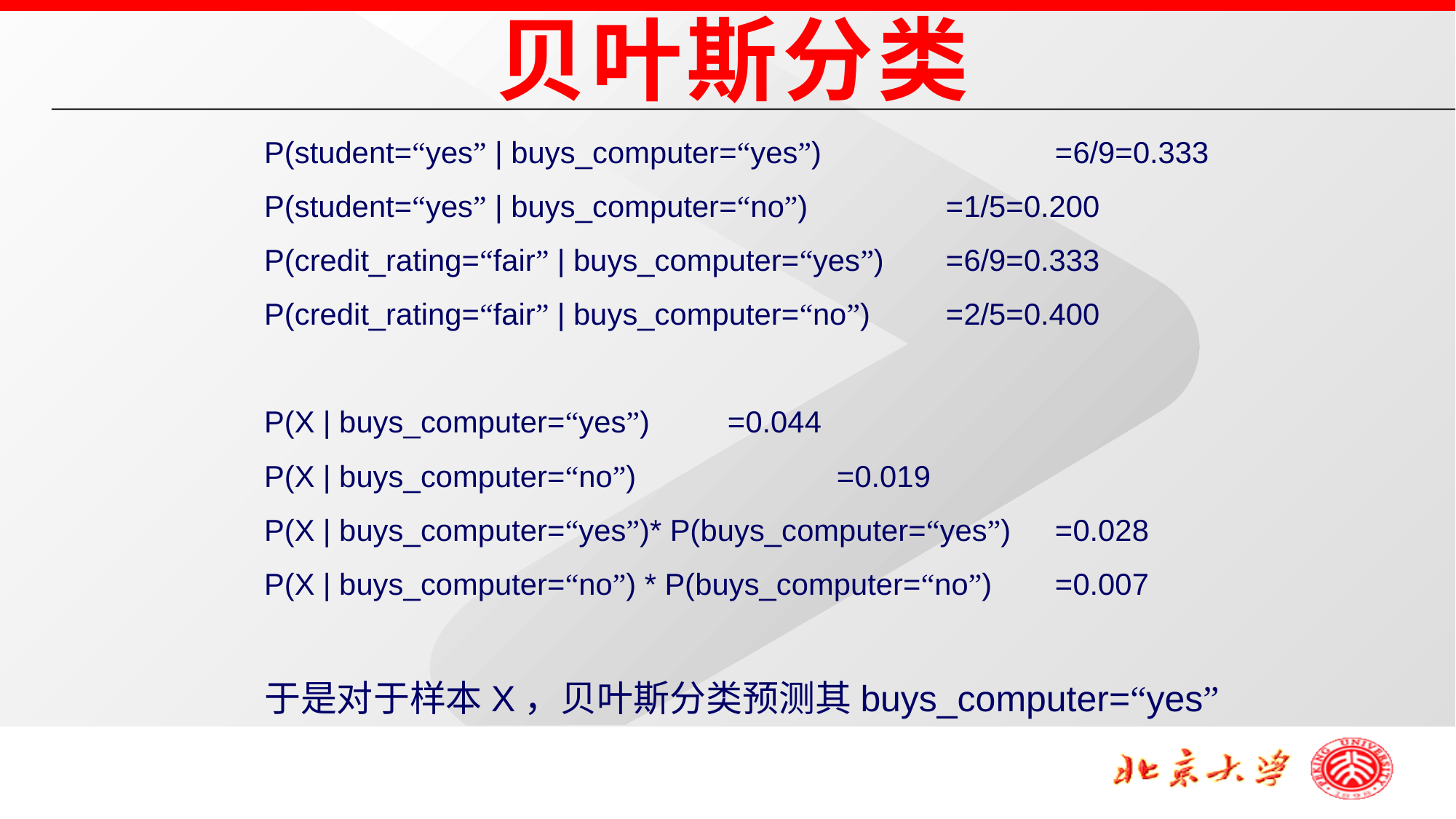

贝叶斯分类
P(student=“yes” | buys_computer=“yes”)  		=6/9=0.333
P(student=“yes” | buys_computer=“no”)  		=1/5=0.200
P(credit_rating=“fair” | buys_computer=“yes”)	=6/9=0.333
P(credit_rating=“fair” | buys_computer=“no”)	=2/5=0.400

P(X | buys_computer=“yes”)	=0.044
P(X | buys_computer=“no”)		=0.019
P(X | buys_computer=“yes”)* P(buys_computer=“yes”)	=0.028
P(X | buys_computer=“no”) * P(buys_computer=“no”) 	=0.007

于是对于样本X，贝叶斯分类预测其buys_computer=“yes”